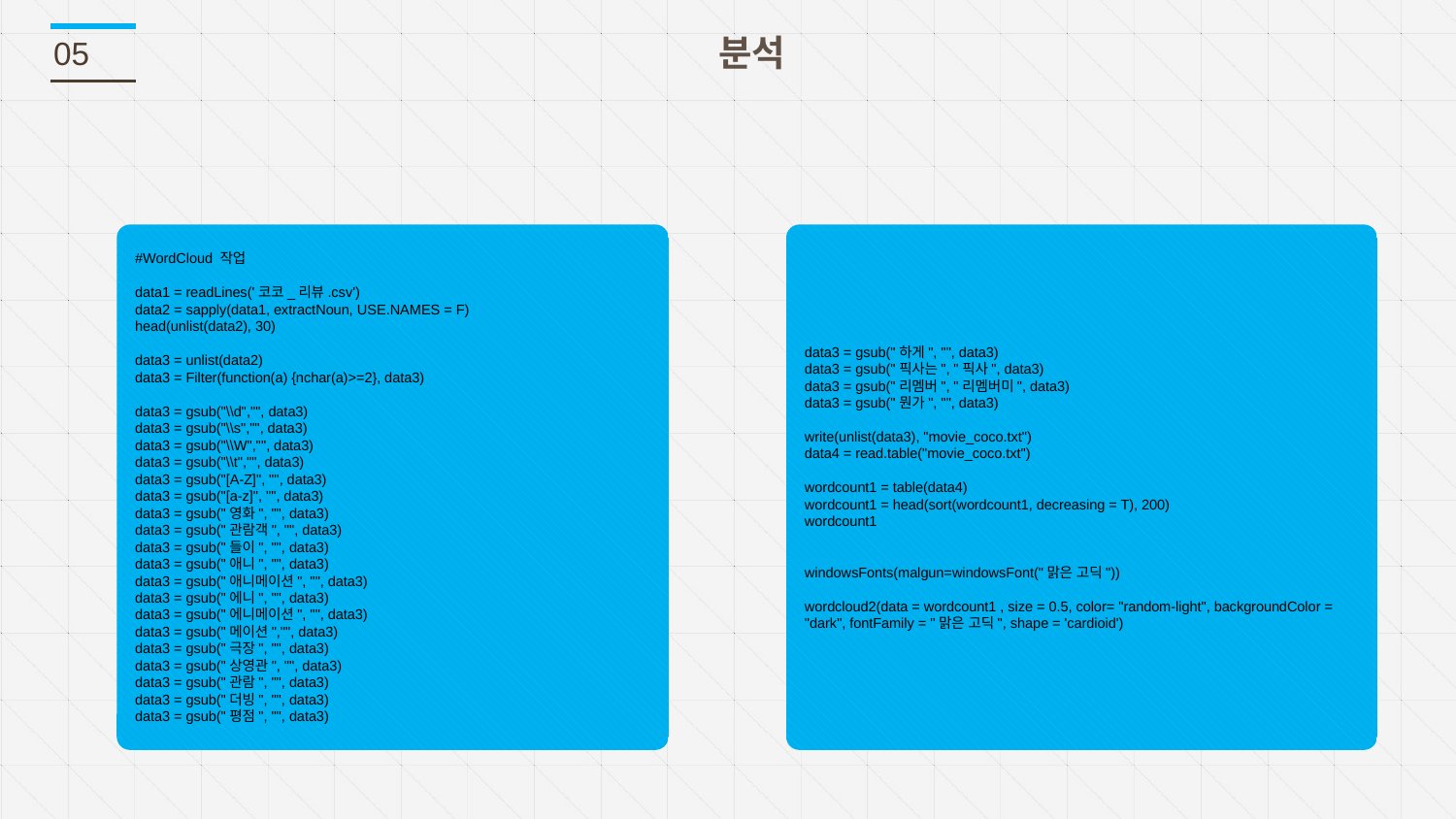

# 분석
05
#WordCloud 작업

data1 = readLines('코코_리뷰.csv')
data2 = sapply(data1, extractNoun, USE.NAMES = F)
head(unlist(data2), 30)

data3 = unlist(data2)
data3 = Filter(function(a) {nchar(a)>=2}, data3)

data3 = gsub("\\d","", data3)
data3 = gsub("\\s","", data3)
data3 = gsub("\\W","", data3)
data3 = gsub("\\t","", data3)
data3 = gsub("[A-Z]", "", data3)
data3 = gsub("[a-z]", "", data3)
data3 = gsub("영화", "", data3)
data3 = gsub("관람객", "", data3)
data3 = gsub("들이", "", data3)
data3 = gsub("애니", "", data3)
data3 = gsub("애니메이션", "", data3)
data3 = gsub("에니", "", data3)
data3 = gsub("에니메이션", "", data3)
data3 = gsub("메이션","", data3)
data3 = gsub("극장", "", data3)
data3 = gsub("상영관", "", data3)
data3 = gsub("관람", "", data3)
data3 = gsub("더빙", "", data3)
data3 = gsub("평점", "", data3)
data3 = gsub("하게", "", data3)
data3 = gsub("픽사는", "픽사", data3)
data3 = gsub("리멤버", "리멤버미", data3)
data3 = gsub("뭔가", "", data3)

write(unlist(data3), "movie_coco.txt")
data4 = read.table("movie_coco.txt")

wordcount1 = table(data4)
wordcount1 = head(sort(wordcount1, decreasing = T), 200)
wordcount1

windowsFonts(malgun=windowsFont("맑은 고딕"))

wordcloud2(data = wordcount1 , size = 0.5, color= "random-light", backgroundColor = "dark", fontFamily = "맑은 고딕", shape = 'cardioid')